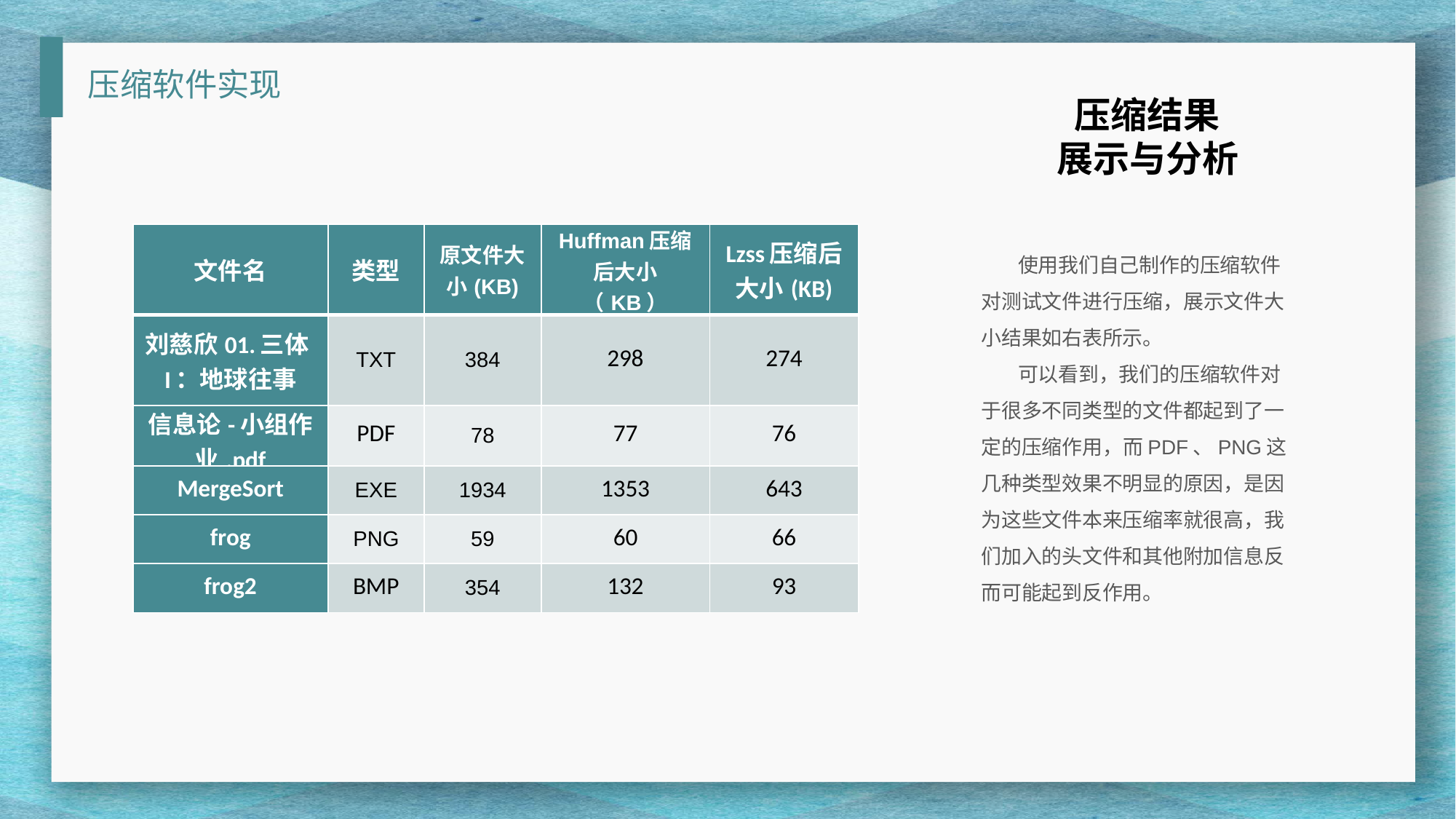

压缩软件实现
压缩结果
展示与分析

| 文件名 | 类型 | 原文件大小(KB) | Huffman压缩后大小（KB） | Lzss压缩后大小(KB) |
| --- | --- | --- | --- | --- |
| 刘慈欣01.三体I：地球往事 | TXT | 384 | 298 | 274 |
| 信息论-小组作业.pdf | PDF | 78 | 77 | 76 |
| MergeSort | EXE | 1934 | 1353 | 643 |
| frog | PNG | 59 | 60 | 66 |
| frog2 | BMP | 354 | 132 | 93 |
       使用我们自己制作的压缩软件对测试文件进行压缩，展示文件大小结果如右表所示。
       可以看到，我们的压缩软件对于很多不同类型的文件都起到了一定的压缩作用，而PDF、PNG这几种类型效果不明显的原因，是因为这些文件本来压缩率就很高，我们加入的头文件和其他附加信息反而可能起到反作用。